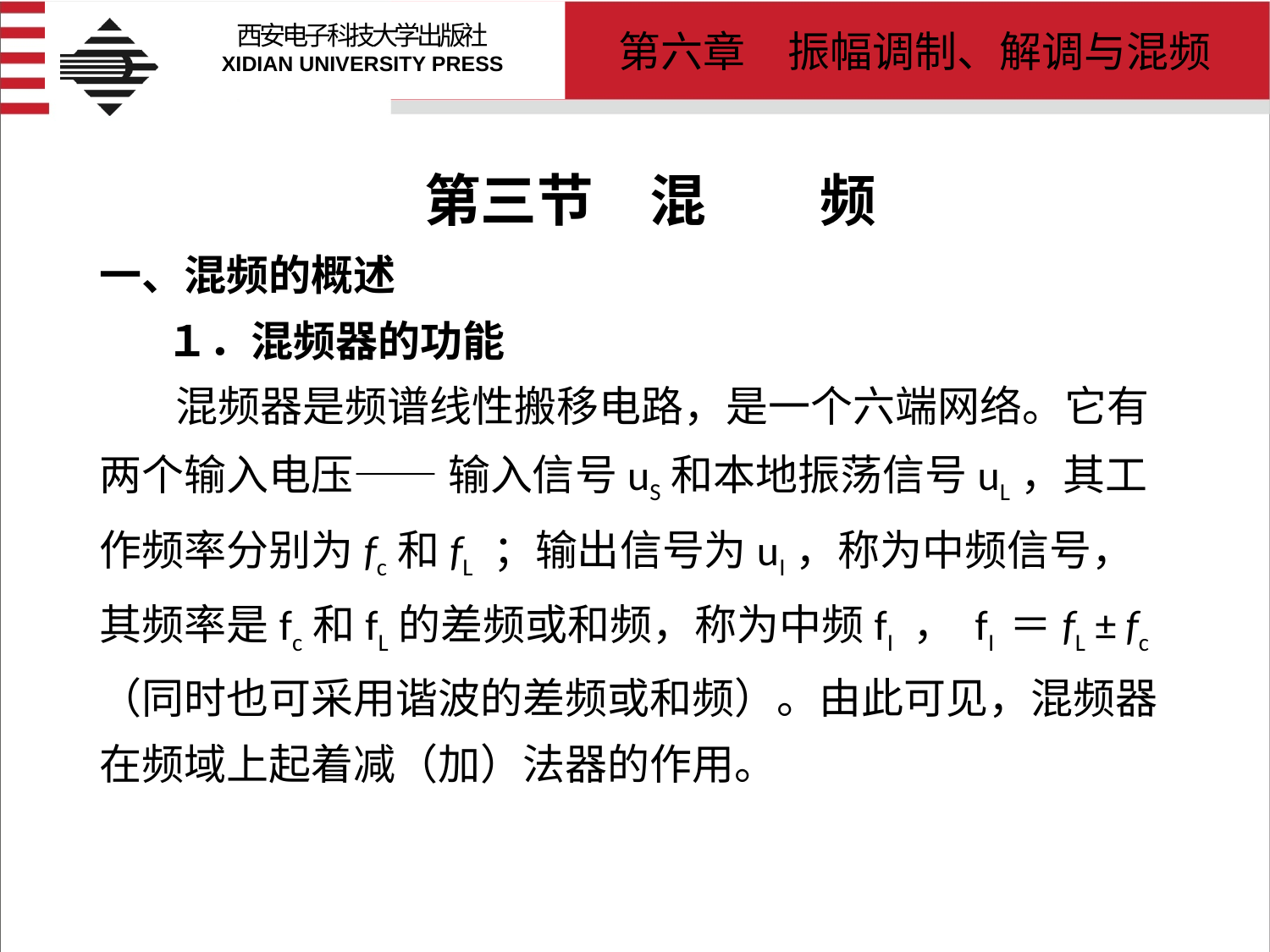

# 第三节　混　　频 一、混频的概述 １．混频器的功能 混频器是频谱线性搬移电路，是一个六端网络。它有两个输入电压—— 输入信号uS和本地振荡信号uL，其工作频率分别为fc和fL ；输出信号为uI，称为中频信号，其频率是fc和fL的差频或和频，称为中频fI ， fI ＝fL ± fc （同时也可采用谐波的差频或和频）。由此可见，混频器在频域上起着减（加）法器的作用。